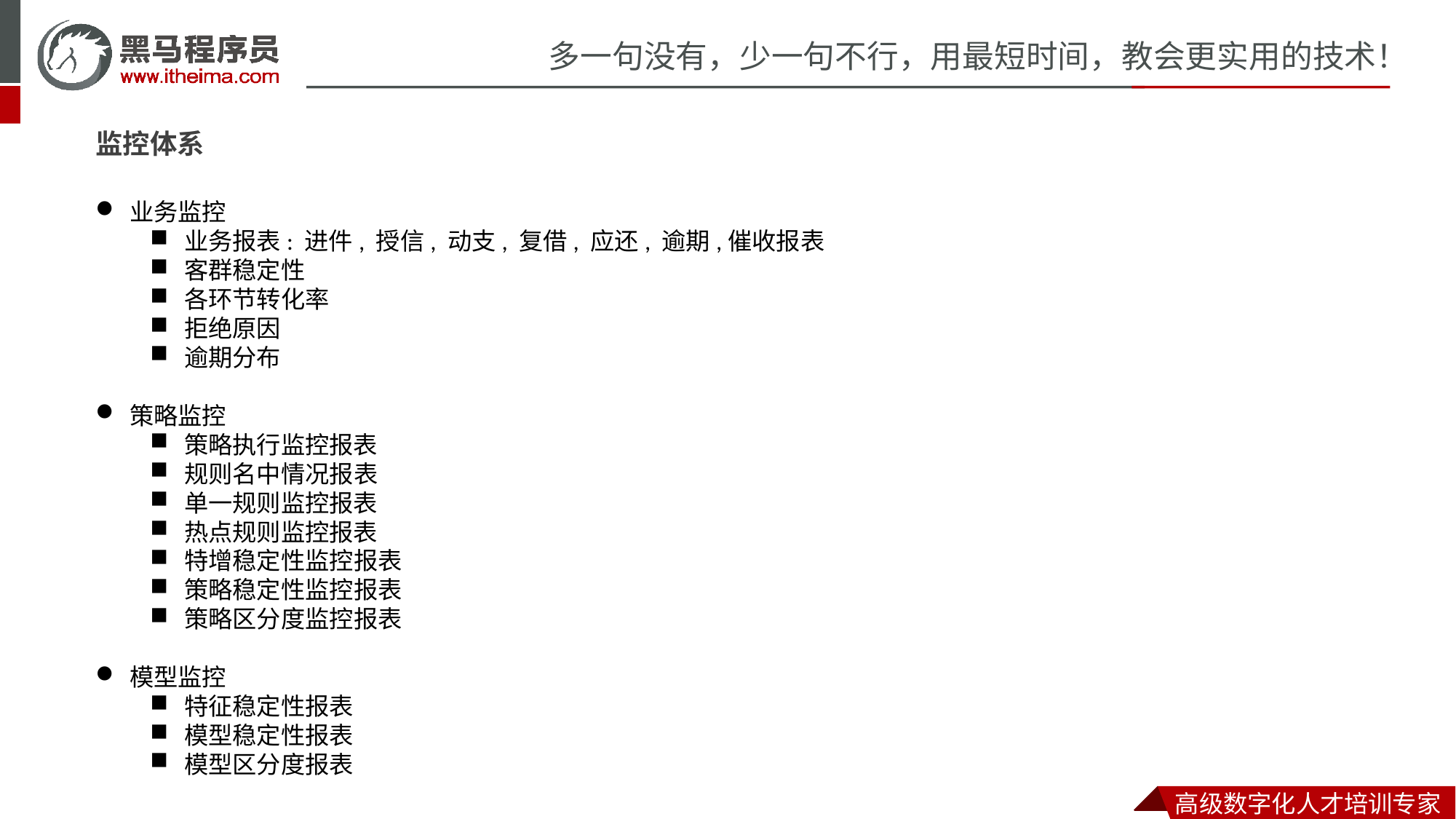

监控体系

业务监控
业务报表: 进件, 授信, 动支, 复借, 应还, 逾期,催收报表
客群稳定性
各环节转化率
拒绝原因
逾期分布

策略监控
策略执行监控报表
规则名中情况报表
单一规则监控报表
热点规则监控报表
特增稳定性监控报表
策略稳定性监控报表
策略区分度监控报表

模型监控
特征稳定性报表
模型稳定性报表
模型区分度报表